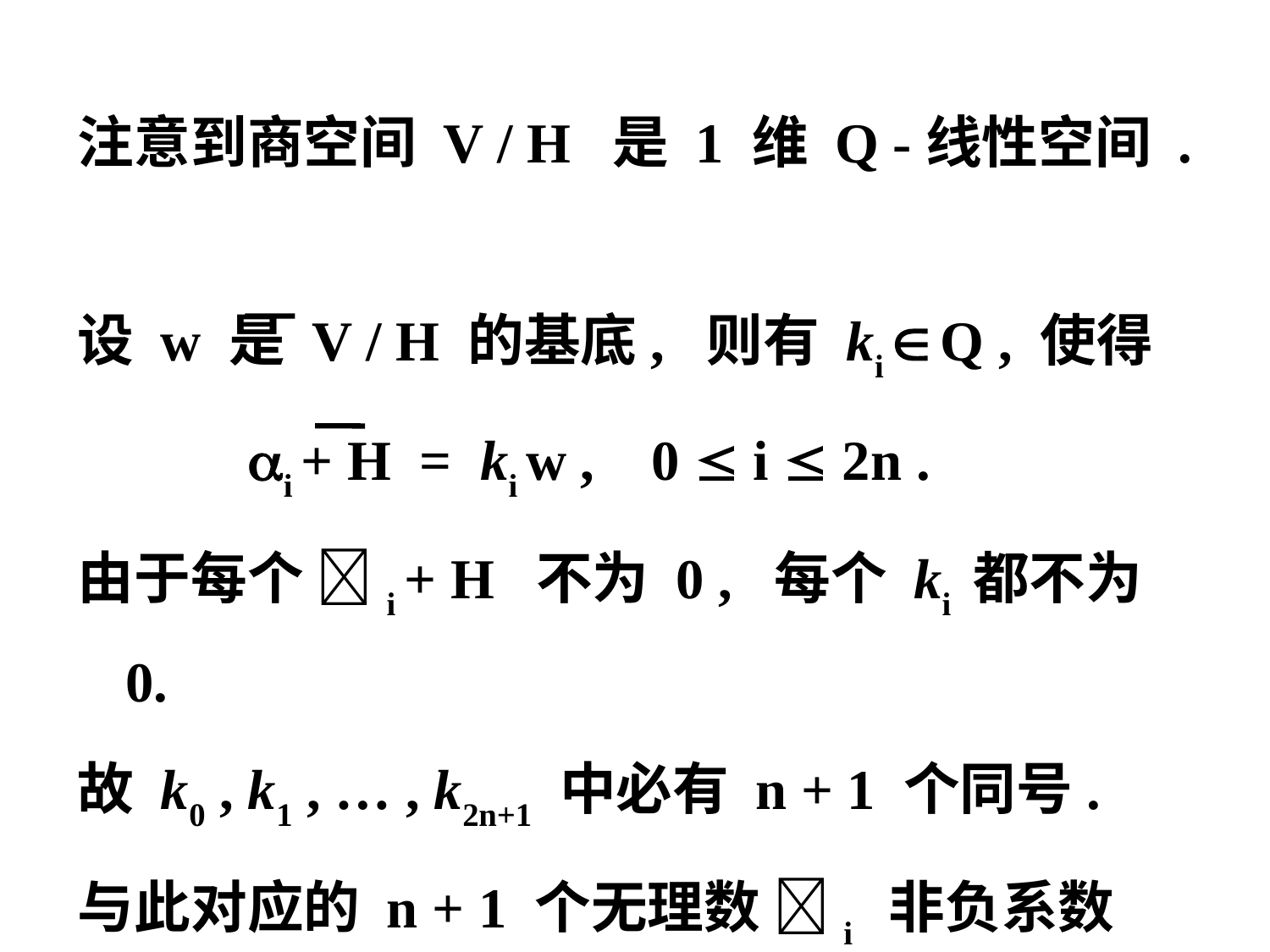

注意到商空间 V / H  是 1 维 Q -线性空间 .
设 w 是 V / H 的基底,  则有 ki ∈ Q , 使得
            αi + H  =  ki w ,    0 ≤ i ≤ 2n .
由于每个 αi + H  不为 0 ,  每个 ki 都不为 0.
故 k0 , k1 , … , k2n+1 中必有 n + 1 个同号.
与此对应的 n + 1 个无理数 αi  非负系数
 (不全为零) 的线性组合都不为有理数.